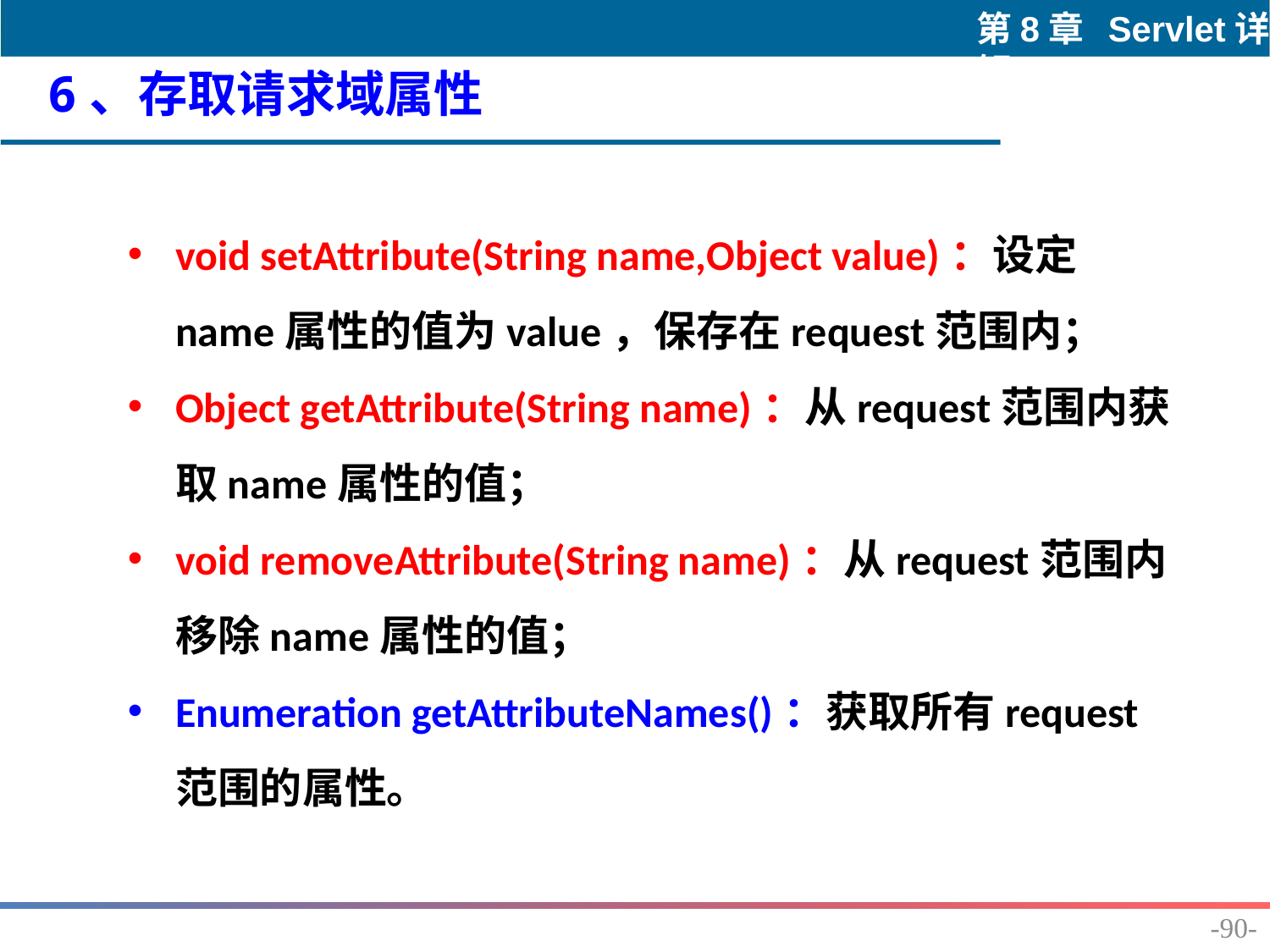

6、存取请求域属性
void setAttribute(String name,Object value)：设定name属性的值为value，保存在request范围内；
Object getAttribute(String name)：从request范围内获取name属性的值；
void removeAttribute(String name)：从request范围内移除name属性的值；
Enumeration getAttributeNames()：获取所有request范围的属性。
-90-